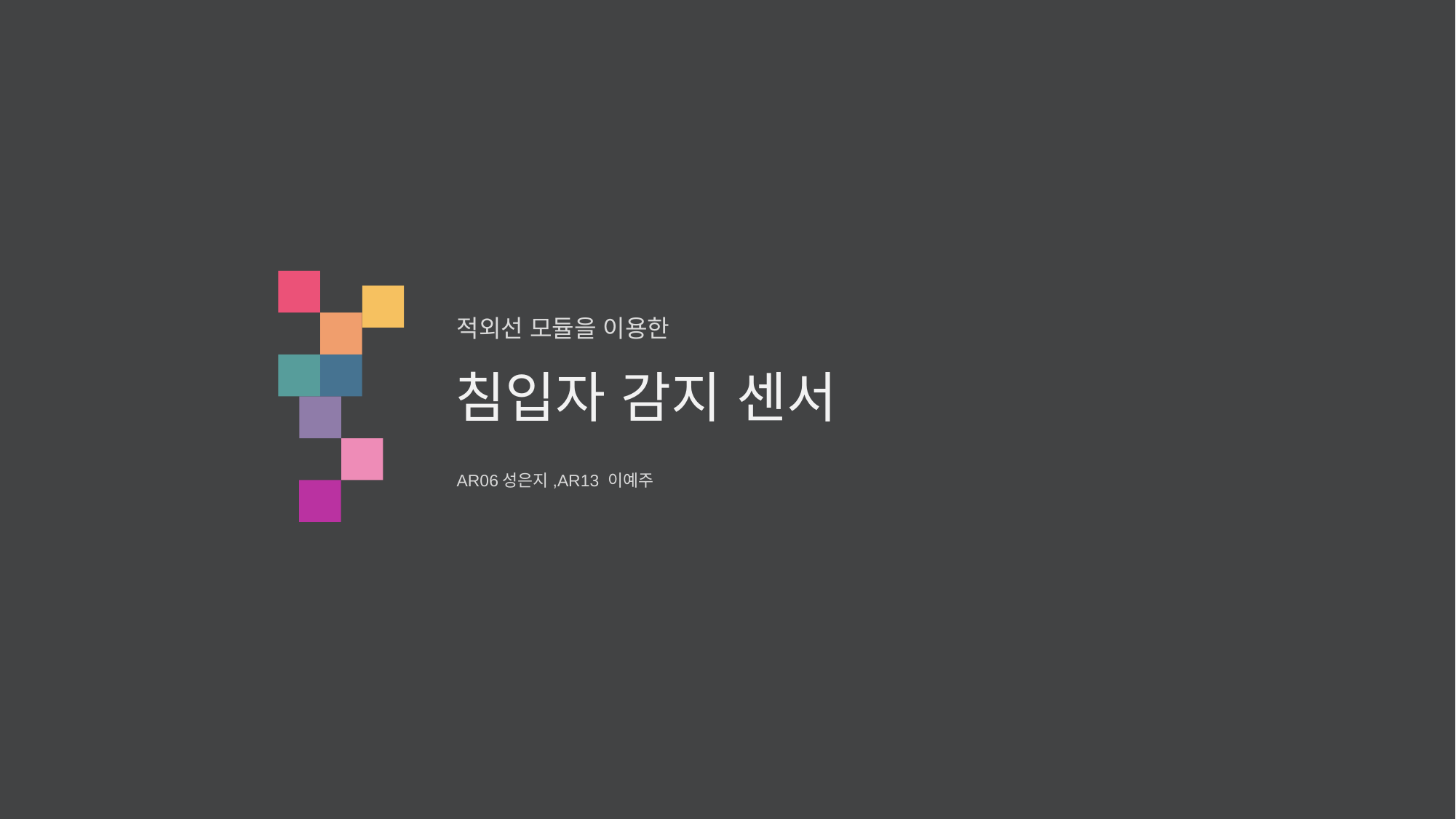

적외선 모듈을 이용한

침입자 감지 센서

AR06성은지,AR13 이예주